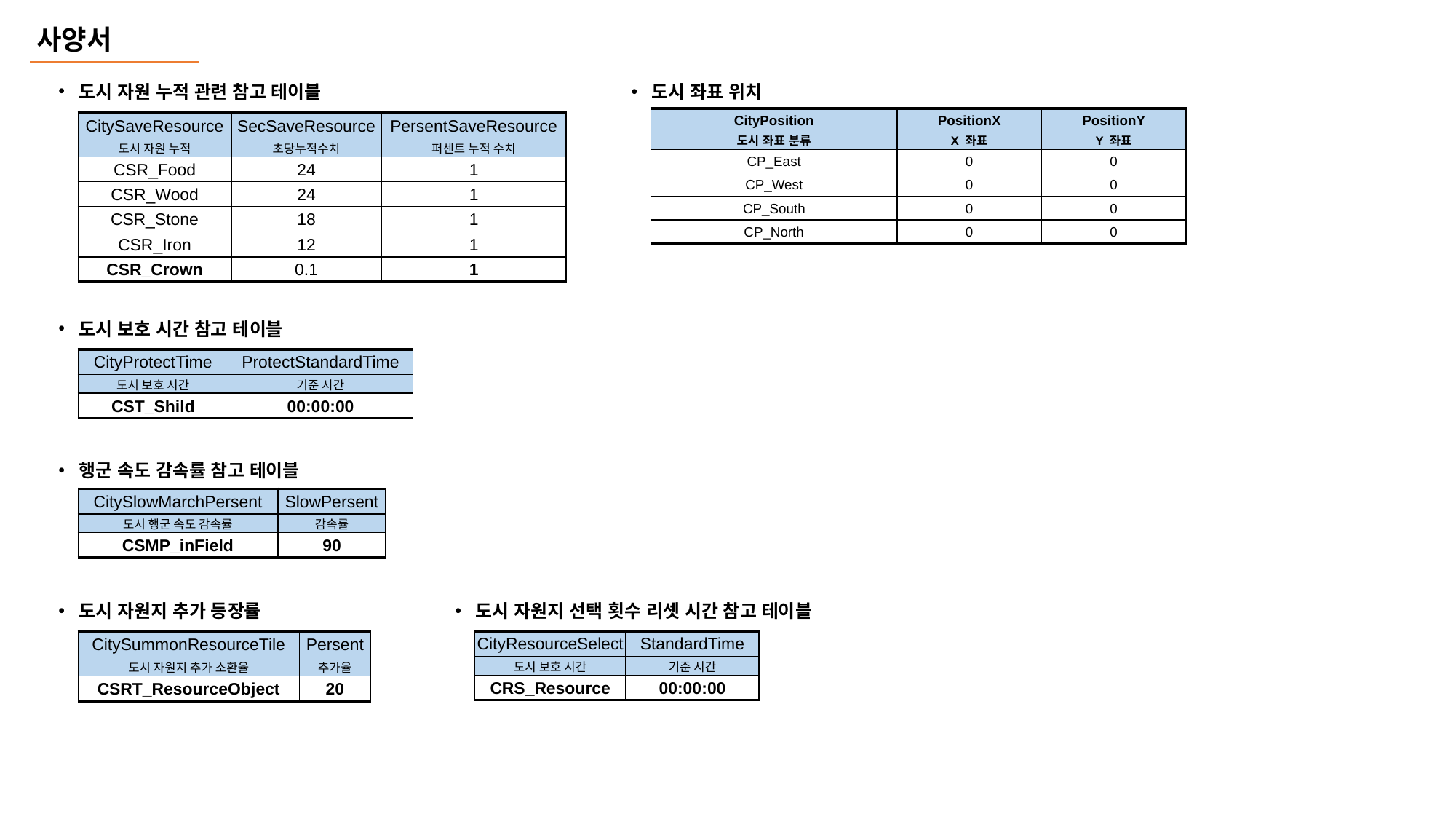

사양서
도시 자원 누적 관련 참고 테이블
도시 좌표 위치
| CityPosition | PositionX | PositionY |
| --- | --- | --- |
| 도시 좌표 분류 | X 좌표 | Y 좌표 |
| CP\_East | 0 | 0 |
| CP\_West | 0 | 0 |
| CP\_South | 0 | 0 |
| CP\_North | 0 | 0 |
| CitySaveResource | SecSaveResource | PersentSaveResource |
| --- | --- | --- |
| 도시 자원 누적 | 초당누적수치 | 퍼센트 누적 수치 |
| CSR\_Food | 24 | 1 |
| CSR\_Wood | 24 | 1 |
| CSR\_Stone | 18 | 1 |
| CSR\_Iron | 12 | 1 |
| CSR\_Crown | 0.1 | 1 |
도시 보호 시간 참고 테이블
| CityProtectTime | ProtectStandardTime |
| --- | --- |
| 도시 보호 시간 | 기준 시간 |
| CST\_Shild | 00:00:00 |
행군 속도 감속률 참고 테이블
| CitySlowMarchPersent | SlowPersent |
| --- | --- |
| 도시 행군 속도 감속률 | 감속률 |
| CSMP\_inField | 90 |
도시 자원지 추가 등장률
도시 자원지 선택 횟수 리셋 시간 참고 테이블
| CityResourceSelect | StandardTime |
| --- | --- |
| 도시 보호 시간 | 기준 시간 |
| CRS\_Resource | 00:00:00 |
| CitySummonResourceTile | Persent |
| --- | --- |
| 도시 자원지 추가 소환율 | 추가율 |
| CSRT\_ResourceObject | 20 |